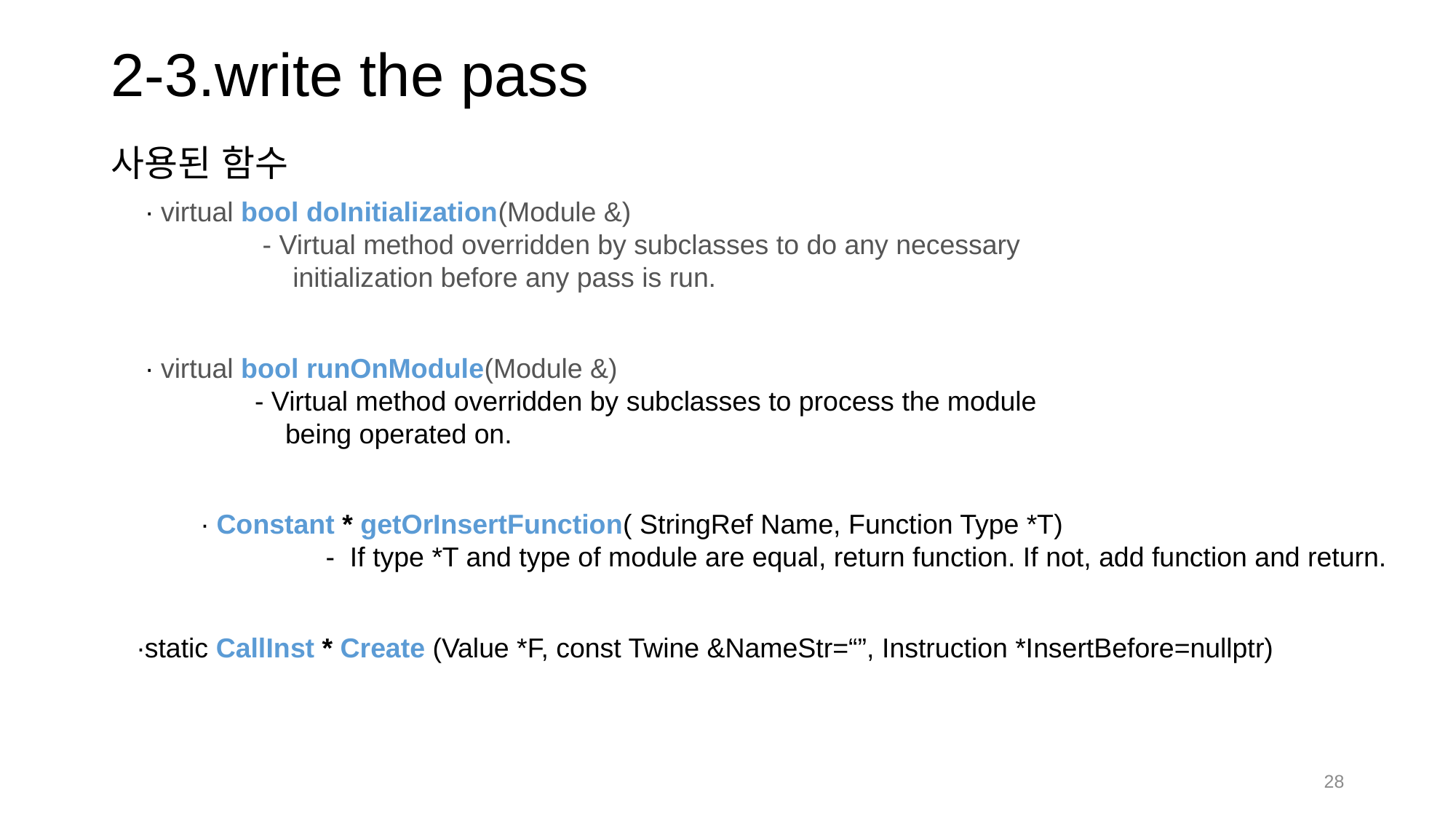

2-3.write the pass
# 사용된 함수
∙ virtual bool doInitialization(Module &)
	 - Virtual method overridden by subclasses to do any necessary 		     initialization before any pass is run.
∙ virtual bool runOnModule(Module &)
	- Virtual method overridden by subclasses to process the module
	    being operated on.
∙ Constant * getOrInsertFunction( StringRef Name, Function Type *T)
	  -  If type *T and type of module are equal, return function. If not, add function and return.
∙static CallInst * Create (Value *F, const Twine &NameStr=“”, Instruction *InsertBefore=nullptr)
28